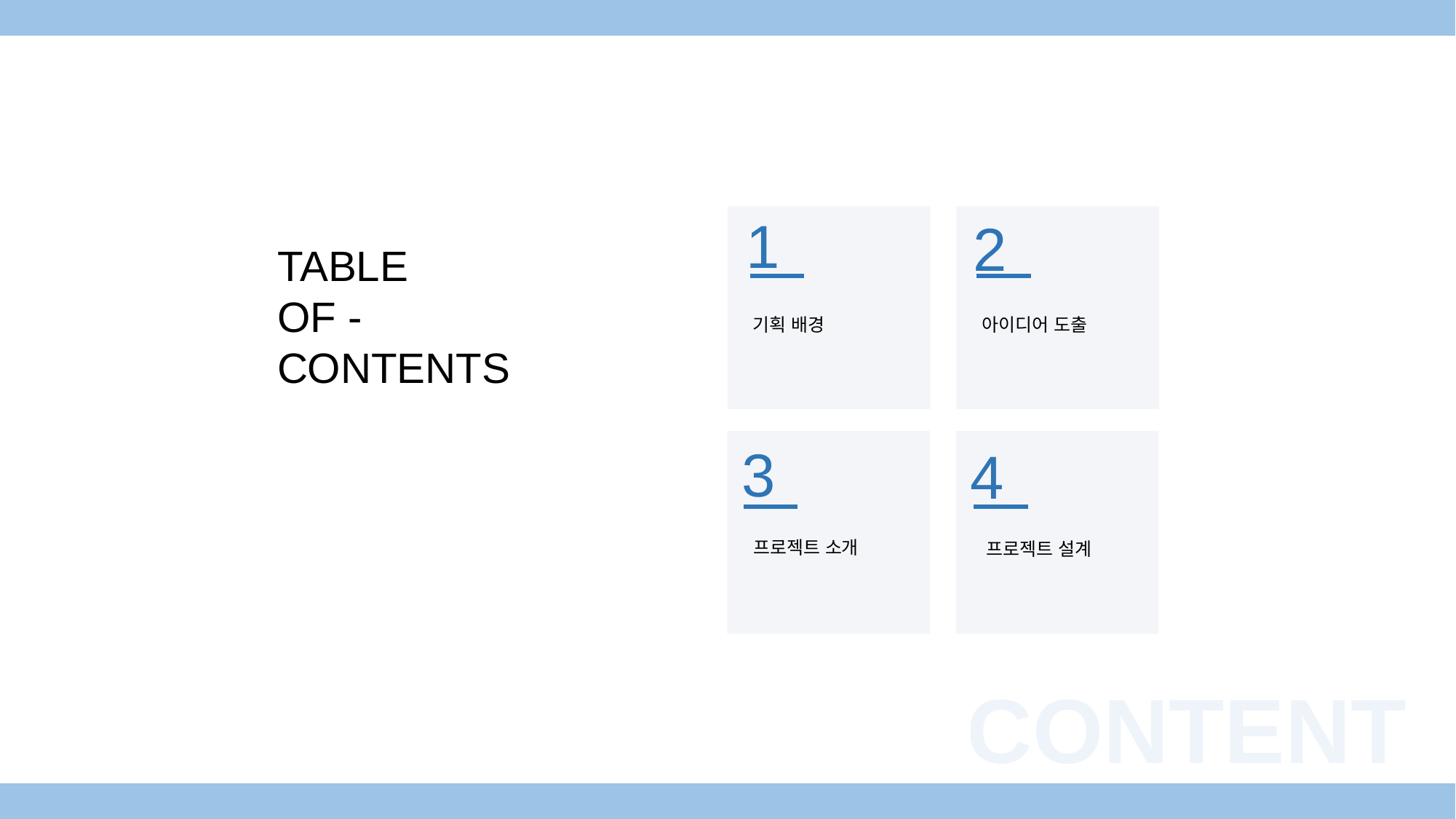

1
2

TABLE
OF -
CONTENTS
기획 배경
아이디어 도출

3

4
프로젝트 소개
프로젝트 설계
CONTENTS